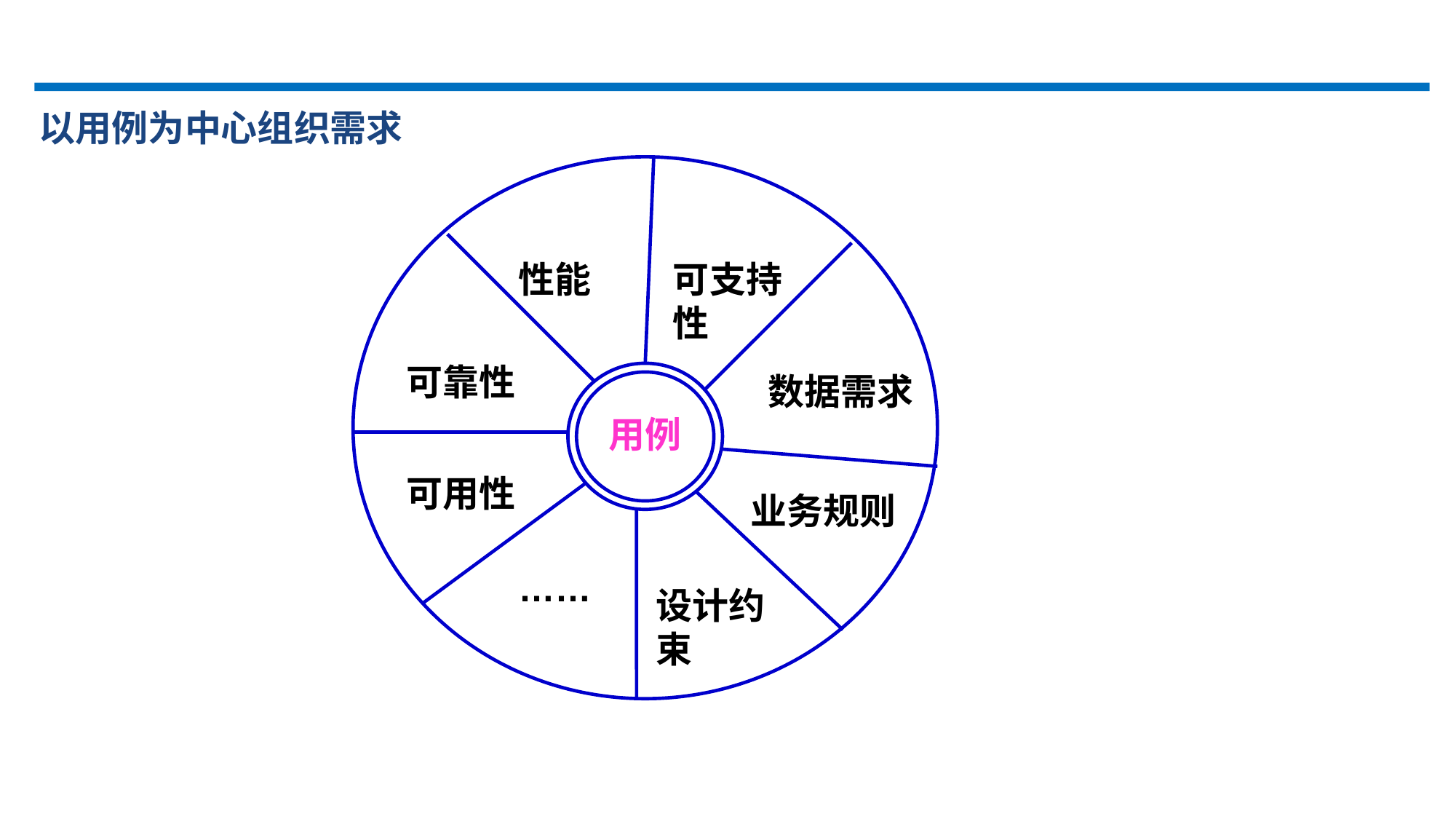

以用例为中心组织需求

性能
可支持性
可靠性

数据需求

用例

可用性
业务规则

……
设计约束